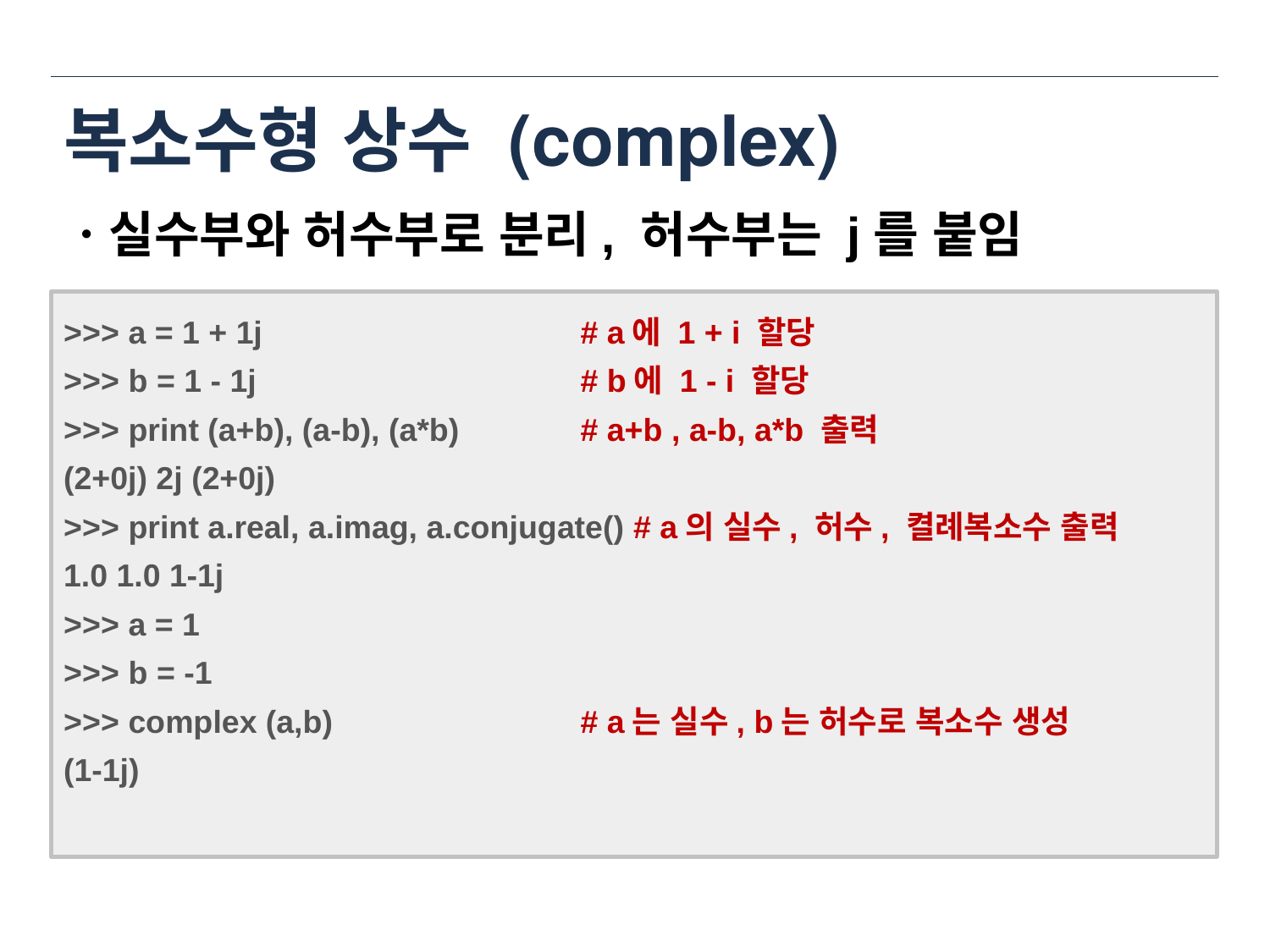

# 복소수형 상수 (complex)
ㆍ실수부와 허수부로 분리, 허수부는 j를 붙임
>>> a = 1 + 1j			 # a에 1 + i 할당
>>> b = 1 - 1j			 # b에 1 - i 할당
>>> print (a+b), (a-b), (a*b)	 # a+b , a-b, a*b 출력
(2+0j) 2j (2+0j)
>>> print a.real, a.imag, a.conjugate() # a의 실수, 허수, 켤례복소수 출력
1.0 1.0 1-1j
>>> a = 1
>>> b = -1
>>> complex (a,b)		 # a는 실수, b는 허수로 복소수 생성
(1-1j)